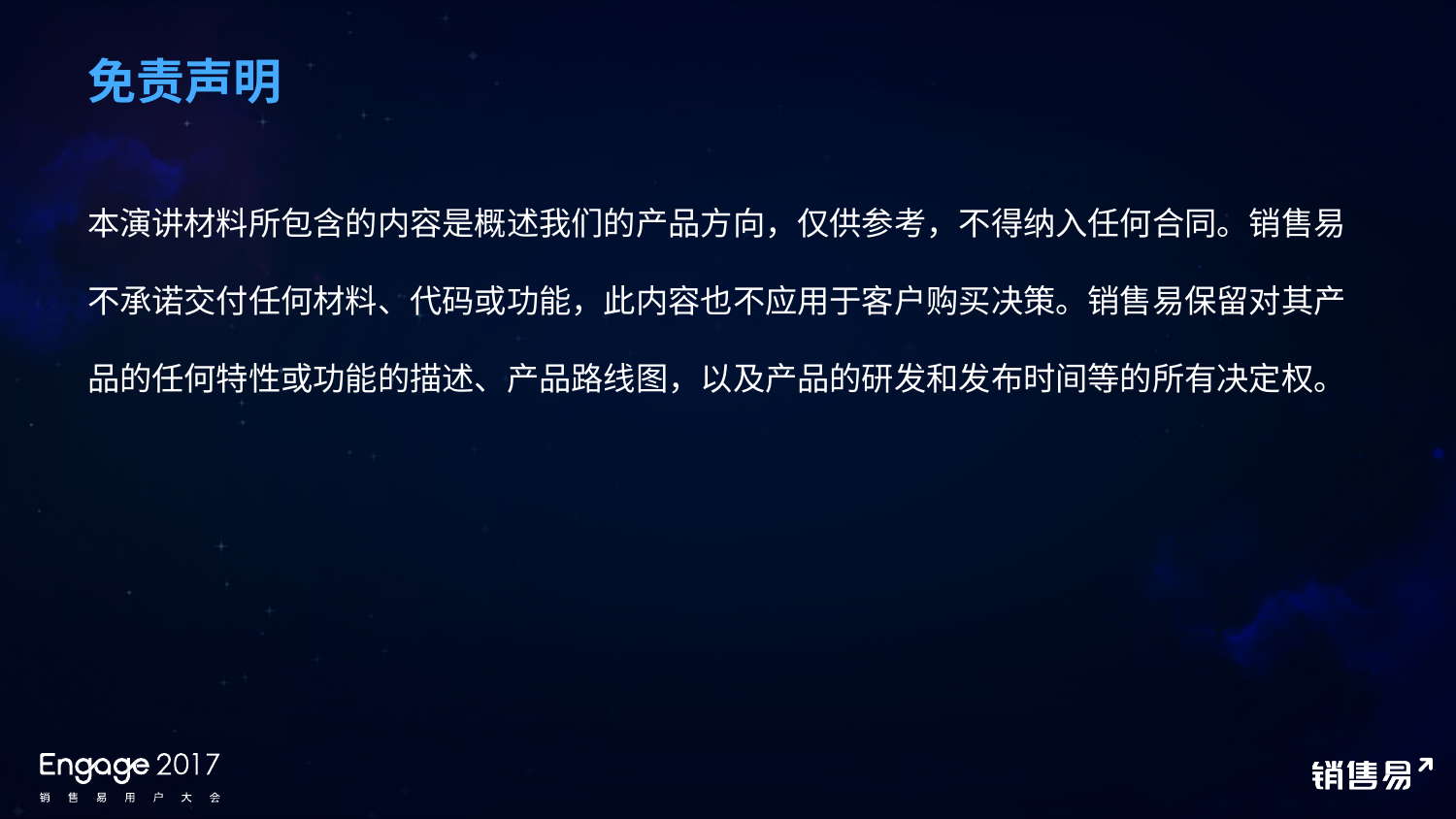

# 免责声明
本演讲材料所包含的内容是概述我们的产品方向，仅供参考，不得纳入任何合同。销售易不承诺交付任何材料、代码或功能，此内容也不应用于客户购买决策。销售易保留对其产品的任何特性或功能的描述、产品路线图，以及产品的研发和发布时间等的所有决定权。